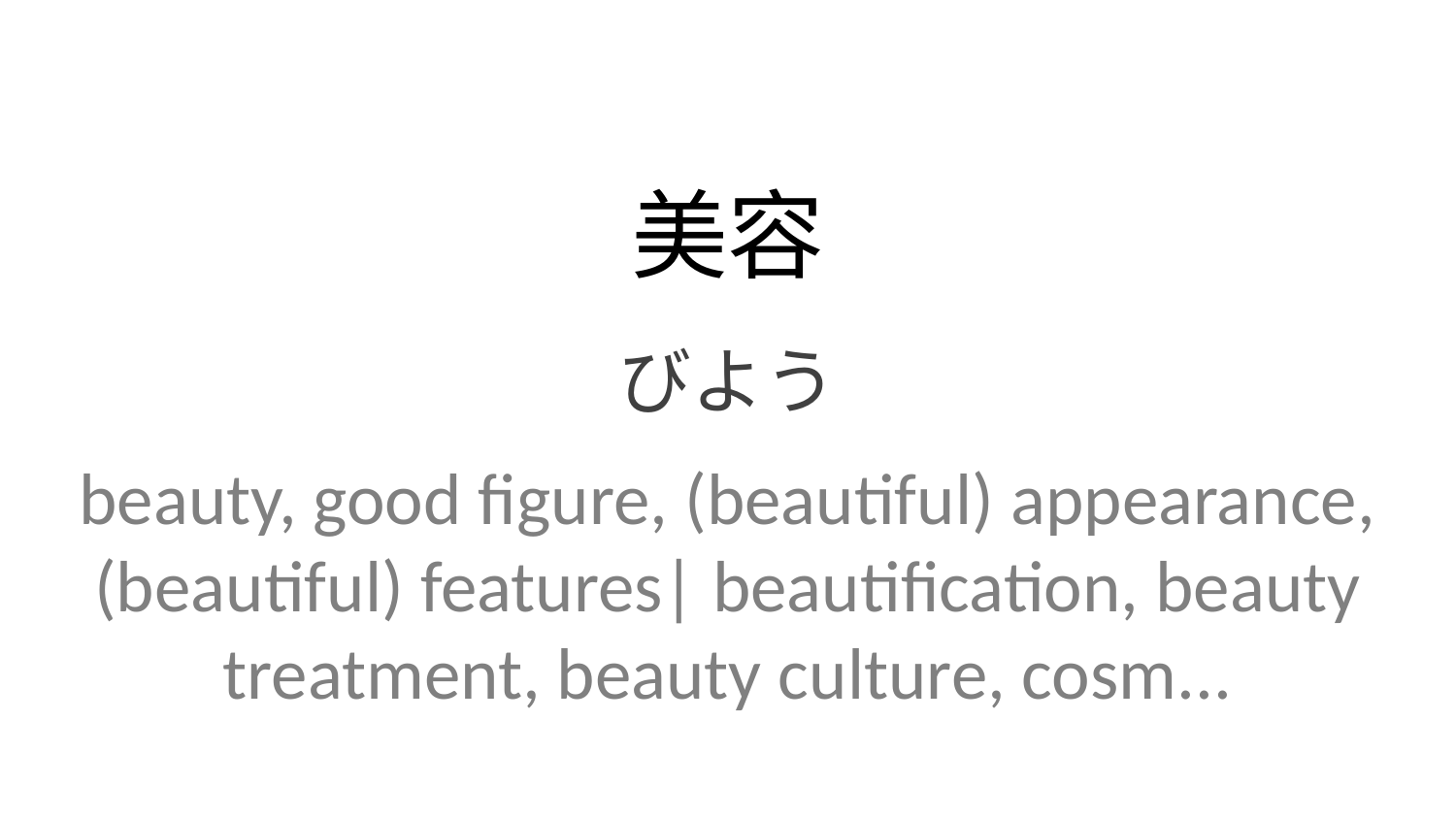

美容

びよう
beauty, good figure, (beautiful) appearance, (beautiful) features| beautification, beauty treatment, beauty culture, cosm...